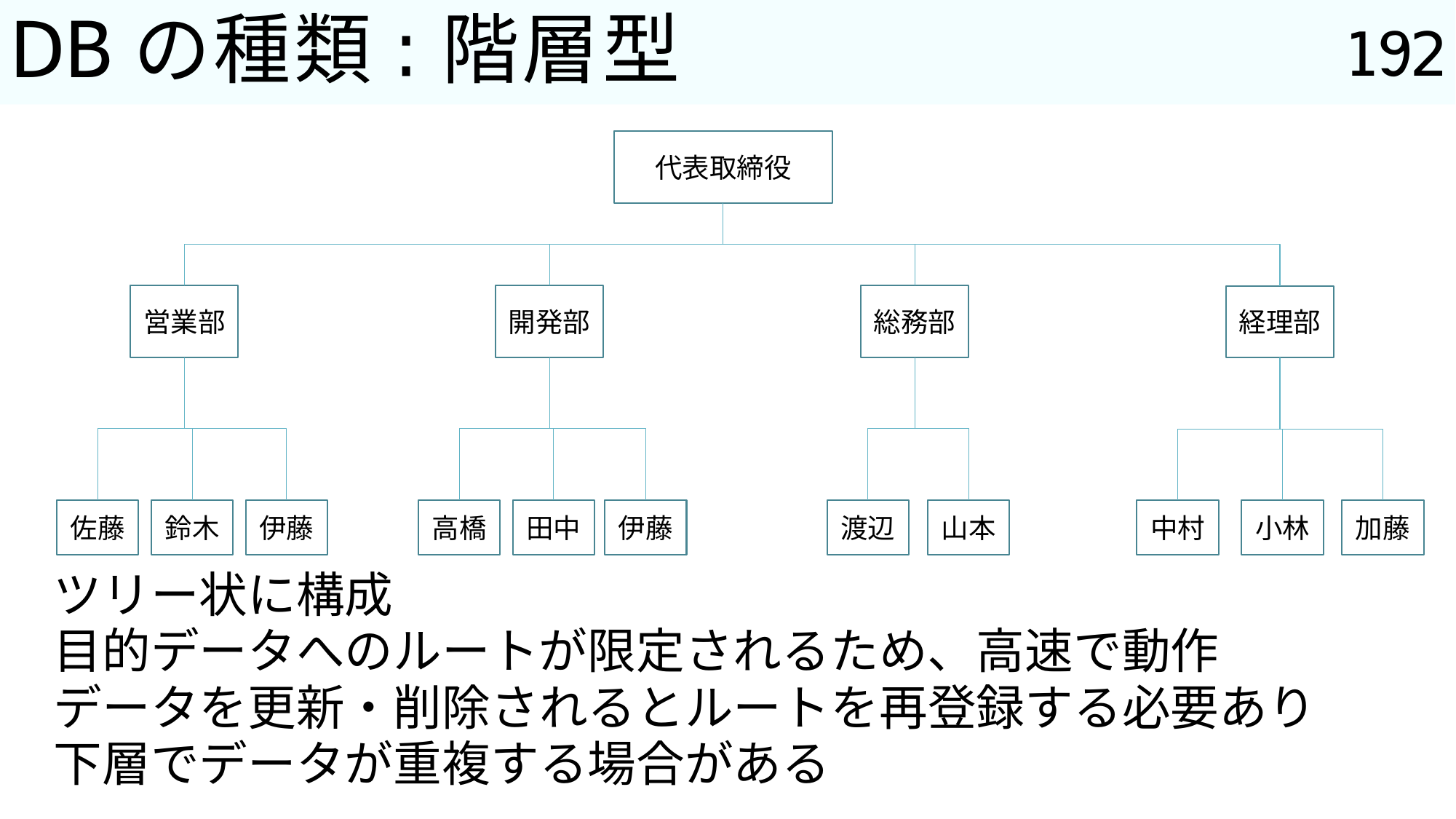

192
# DBの種類:階層型
代表取締役
営業部
総務部
開発部
経理部
鈴木
伊藤
小林
佐藤
伊藤
渡辺
山本
中村
加藤
田中
高橋
ツリー状に構成
目的データへのルートが限定されるため、高速で動作
データを更新・削除されるとルートを再登録する必要あり
下層でデータが重複する場合がある